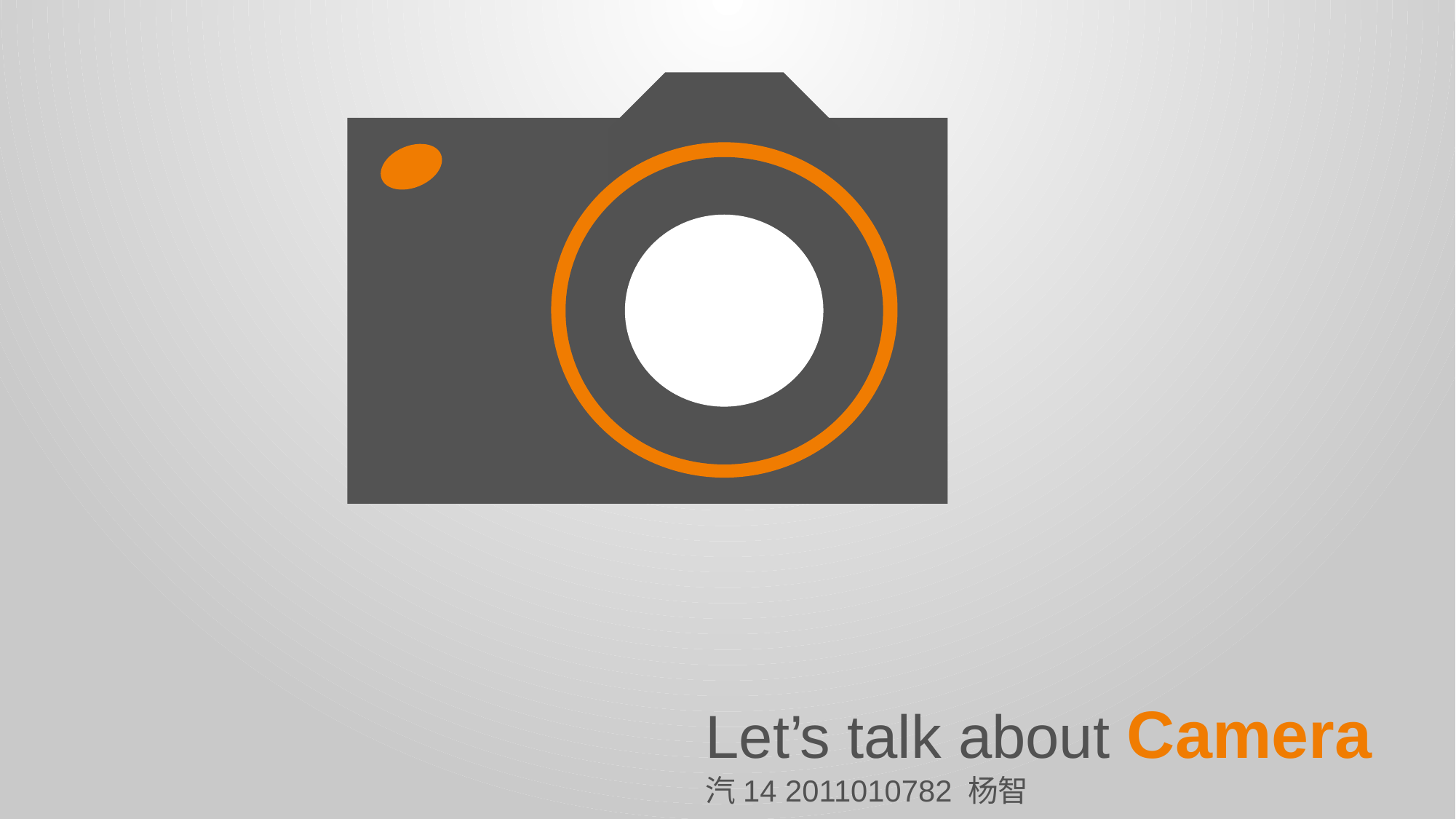

Let’s talk about Camera
汽14 2011010782 杨智